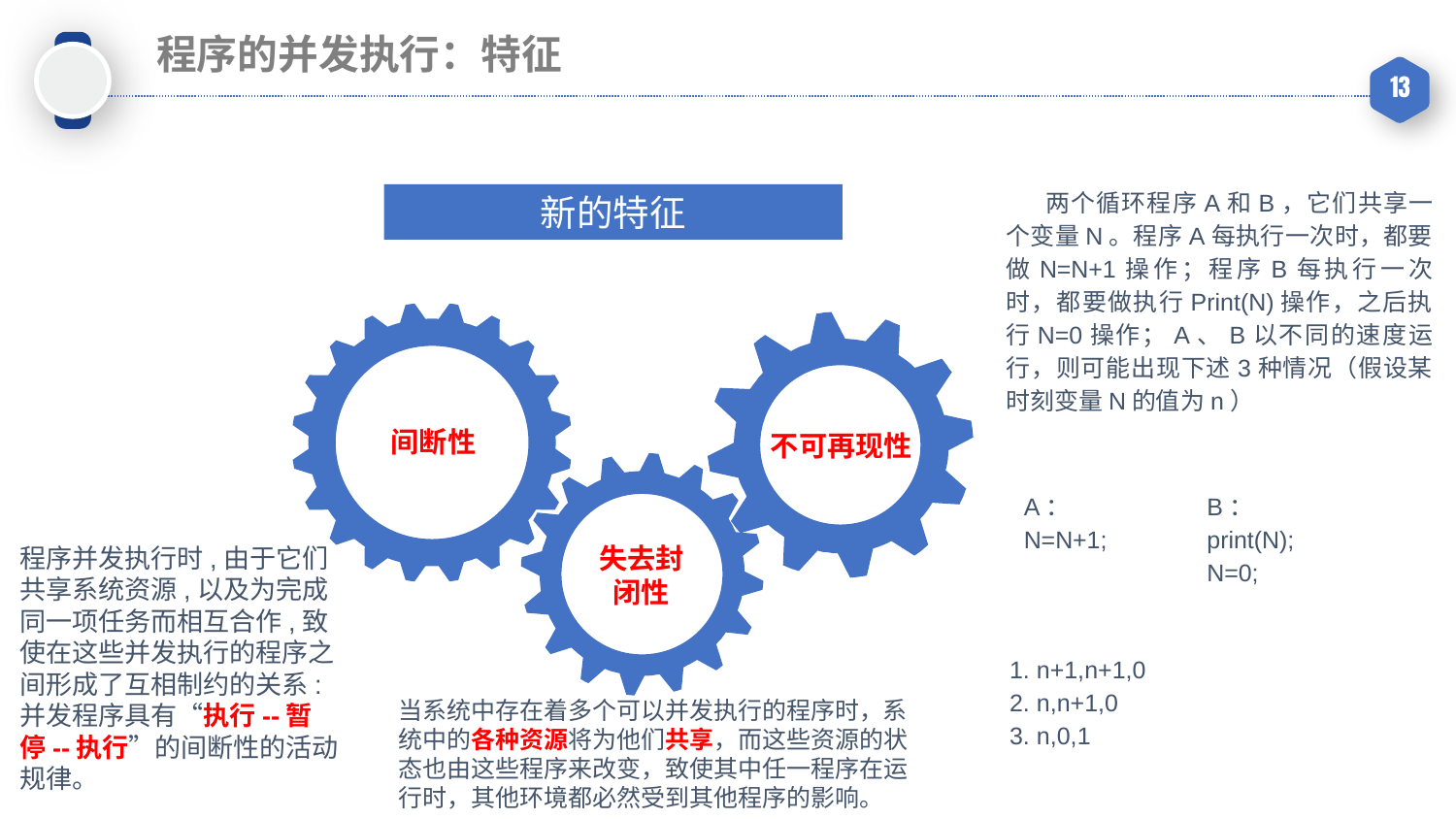

程序的并发执行：特征
两个循环程序A和B，它们共享一个变量N。程序A每执行一次时，都要做N=N+1操作；程序B每执行一次时，都要做执行Print(N)操作，之后执行N=0操作；A、B以不同的速度运行，则可能出现下述3种情况（假设某时刻变量N的值为n）
新的特征

间断性
不可再现性

A：
N=N+1;
B：
print(N);
N=0;
程序并发执行时,由于它们共享系统资源,以及为完成同一项任务而相互合作,致使在这些并发执行的程序之间形成了互相制约的关系:并发程序具有“执行--暂停--执行”的间断性的活动规律。
失去封闭性
1. n+1,n+1,0
2. n,n+1,0
3. n,0,1
当系统中存在着多个可以并发执行的程序时，系统中的各种资源将为他们共享，而这些资源的状态也由这些程序来改变，致使其中任一程序在运行时，其他环境都必然受到其他程序的影响。